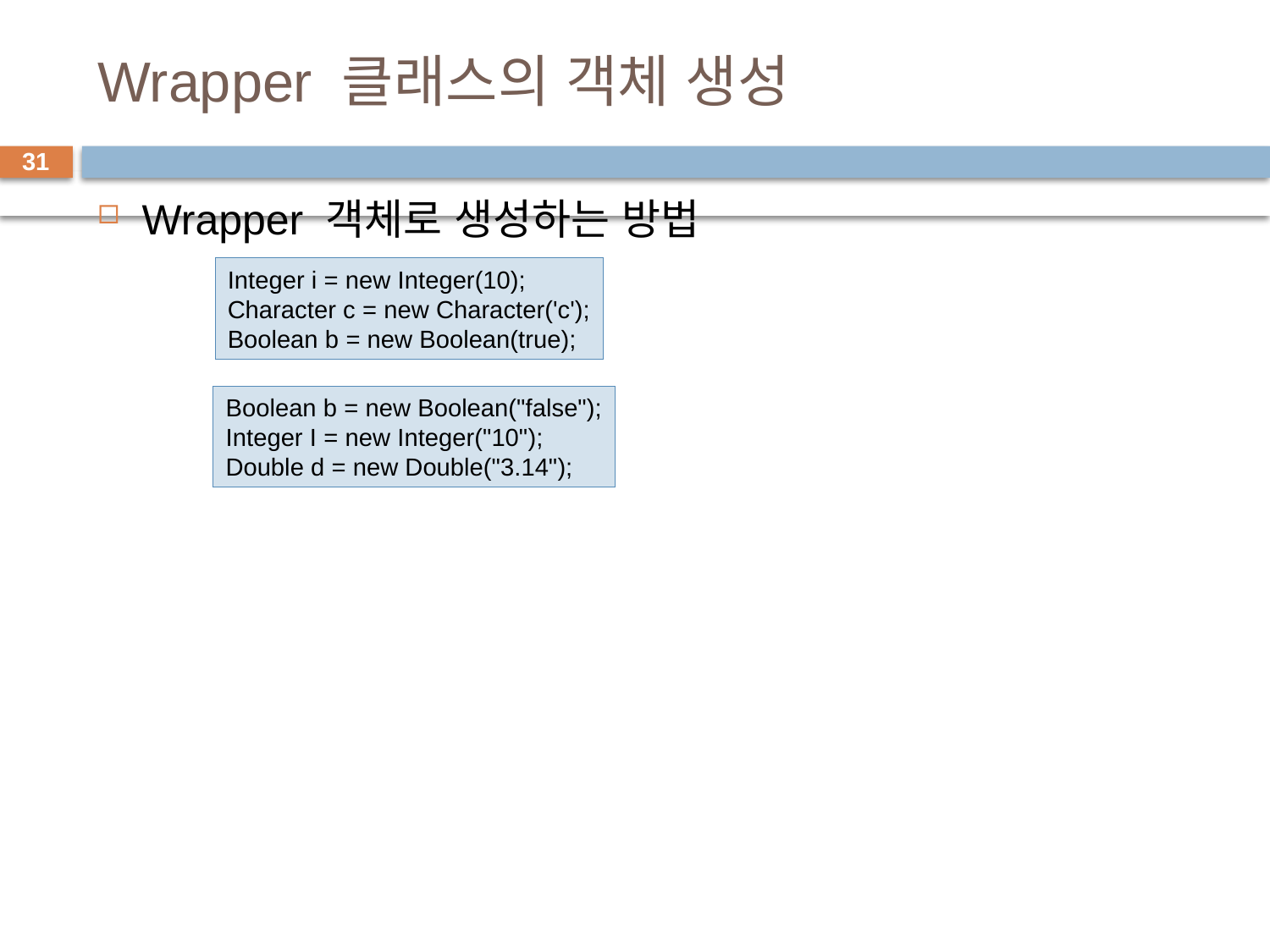

# Wrapper 클래스의 객체 생성
31
Wrapper 객체로 생성하는 방법

Integer i = new Integer(10);
Character c = new Character('c');
Boolean b = new Boolean(true);
Boolean b = new Boolean("false");
Integer I = new Integer("10");
Double d = new Double("3.14");